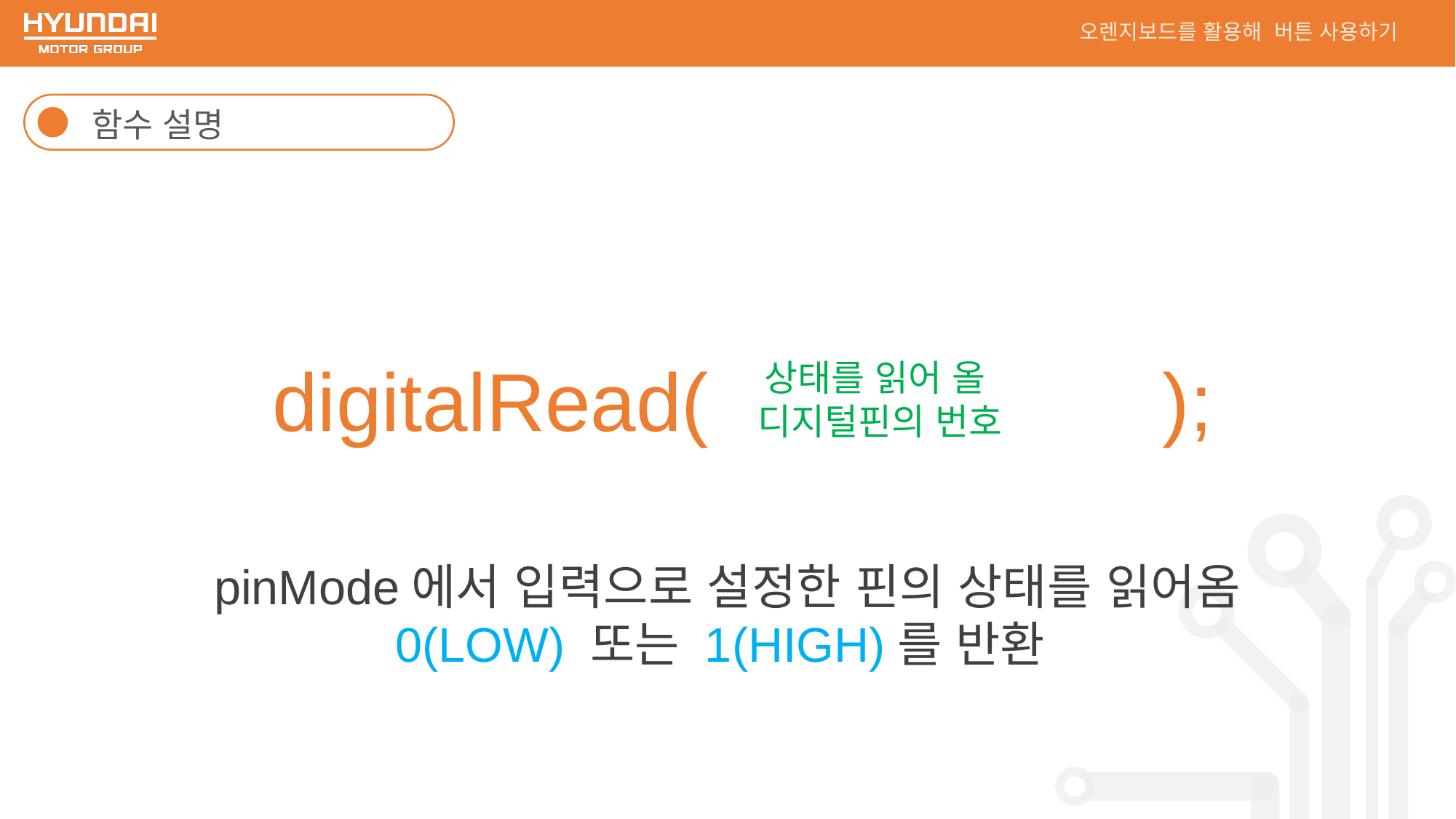

오렌지보드를 활용해  버튼 사용하기
함수 설명
digitalRead(                    );
상태를 읽어 올
디지털핀의 번호
pinMode에서 입력으로 설정한 핀의 상태를 읽어옴
0(LOW) 또는 1(HIGH)를 반환